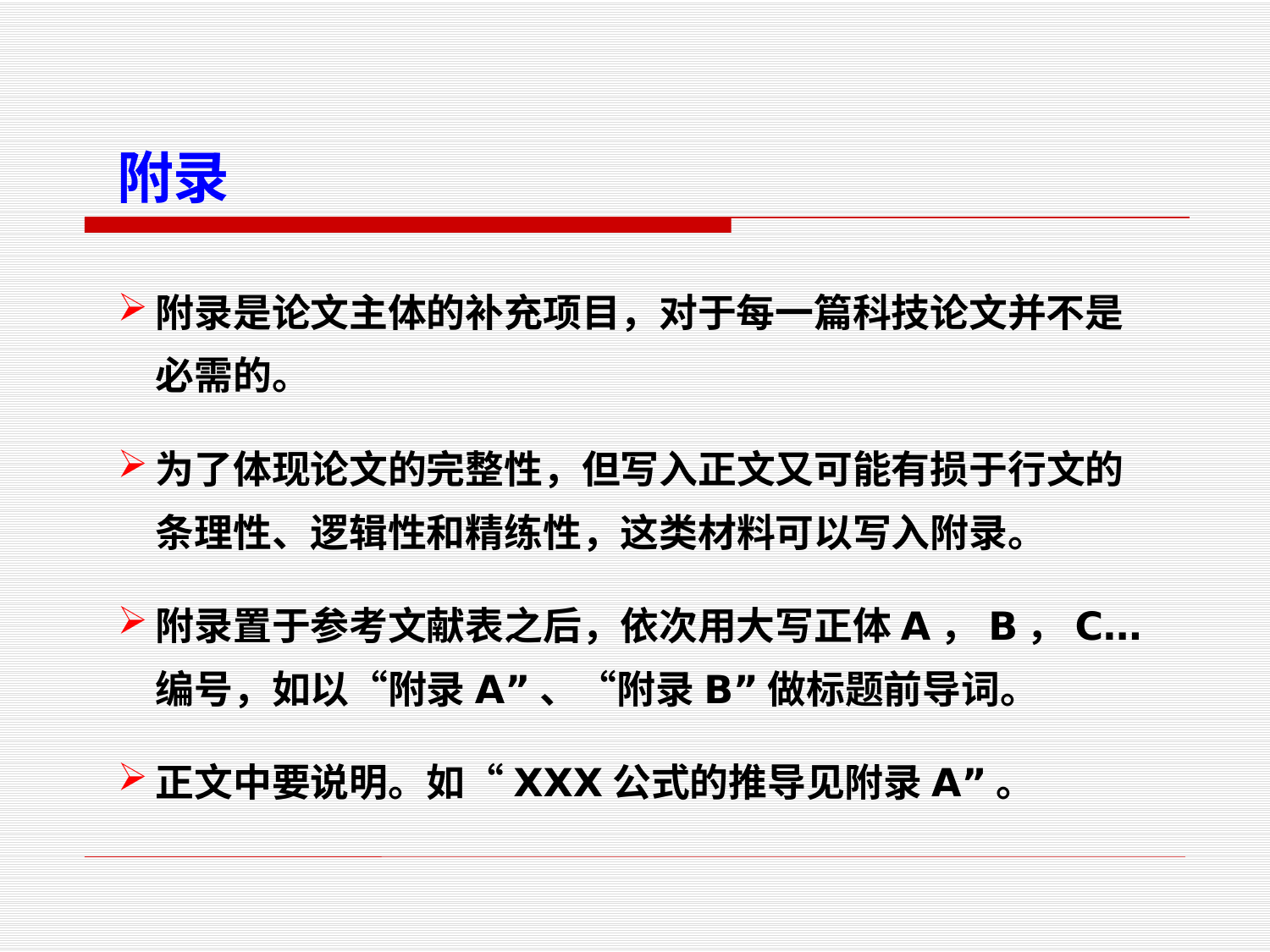

附录
附录是论文主体的补充项目，对于每一篇科技论文并不是必需的。
为了体现论文的完整性，但写入正文又可能有损于行文的条理性、逻辑性和精练性，这类材料可以写入附录。
附录置于参考文献表之后，依次用大写正体A，B，C…编号，如以“附录A”、“附录B”做标题前导词。
正文中要说明。如“XXX公式的推导见附录A”。